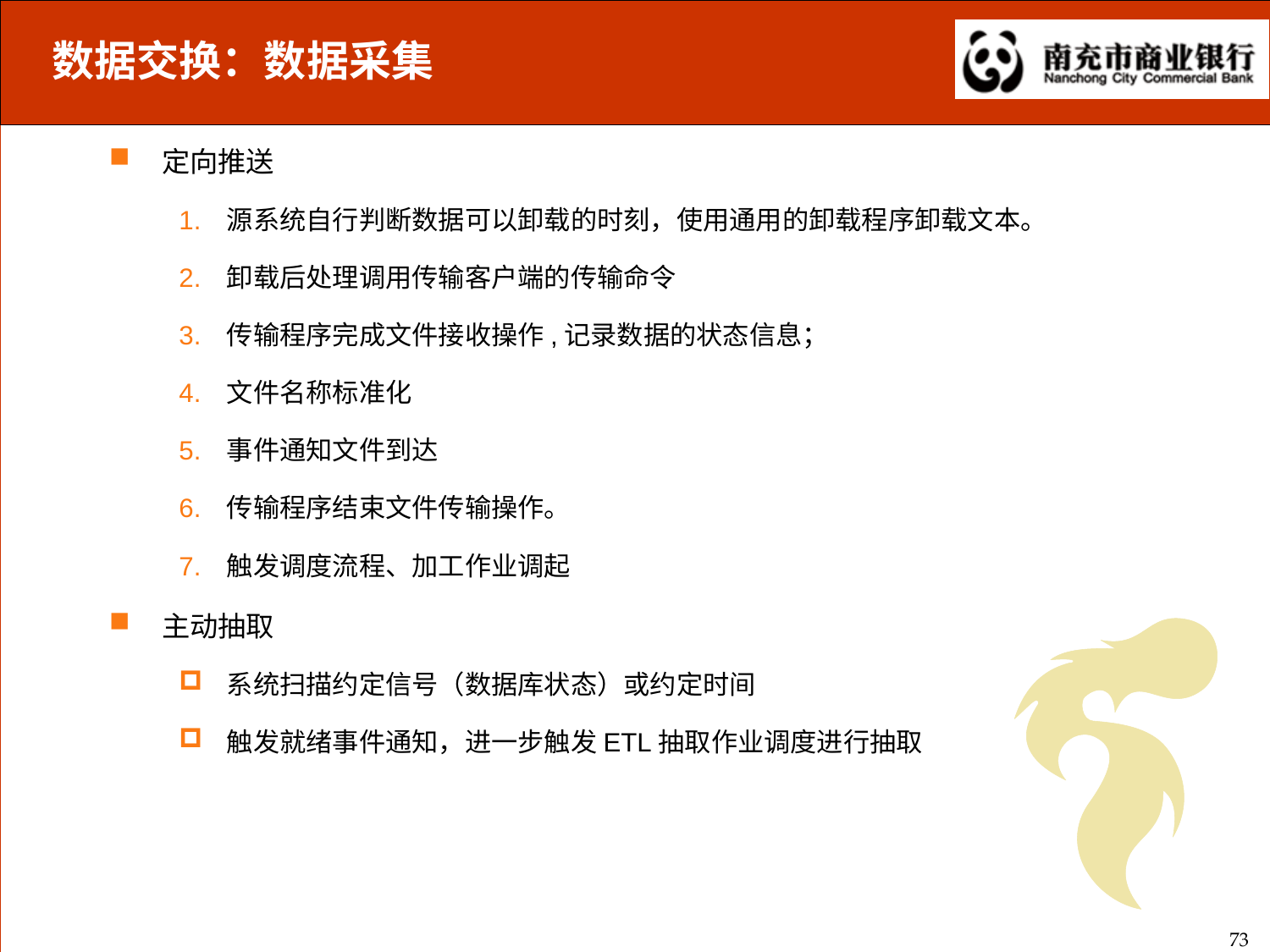

数据交换：数据采集
定向推送
源系统自行判断数据可以卸载的时刻，使用通用的卸载程序卸载文本。
卸载后处理调用传输客户端的传输命令
传输程序完成文件接收操作,记录数据的状态信息；
文件名称标准化
事件通知文件到达
传输程序结束文件传输操作。
触发调度流程、加工作业调起
主动抽取
系统扫描约定信号（数据库状态）或约定时间
触发就绪事件通知，进一步触发ETL抽取作业调度进行抽取
73
73